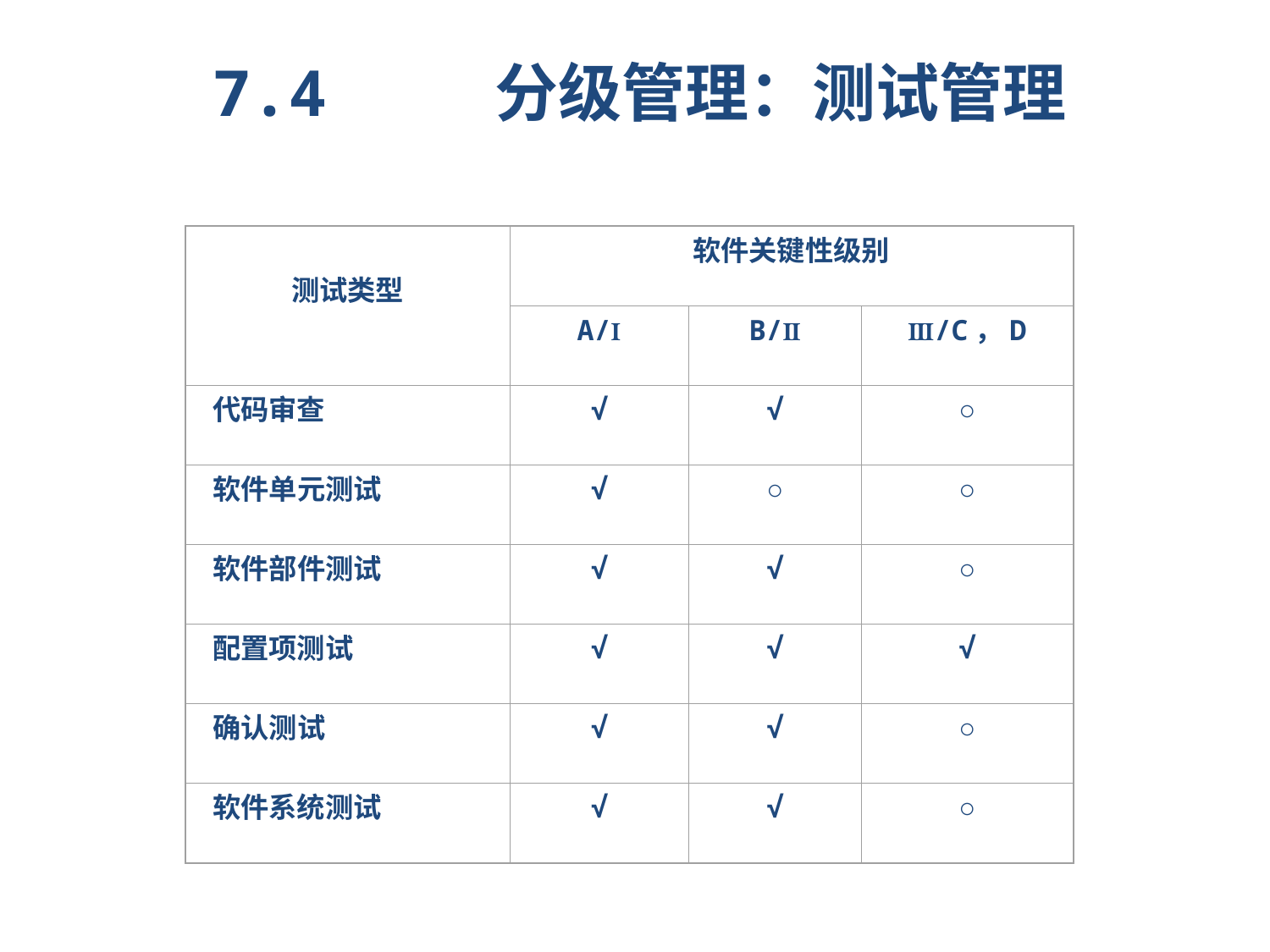

7.4    分级管理：测试管理

测试类型

软件关键性级别

A/Ⅰ

B/Ⅱ

Ⅲ/C，D

代码审查

√

√

○

软件单元测试

√

○

○

软件部件测试

√

√

○

配置项测试

√

√

√

确认测试

√

√

○

软件系统测试

√

√

○